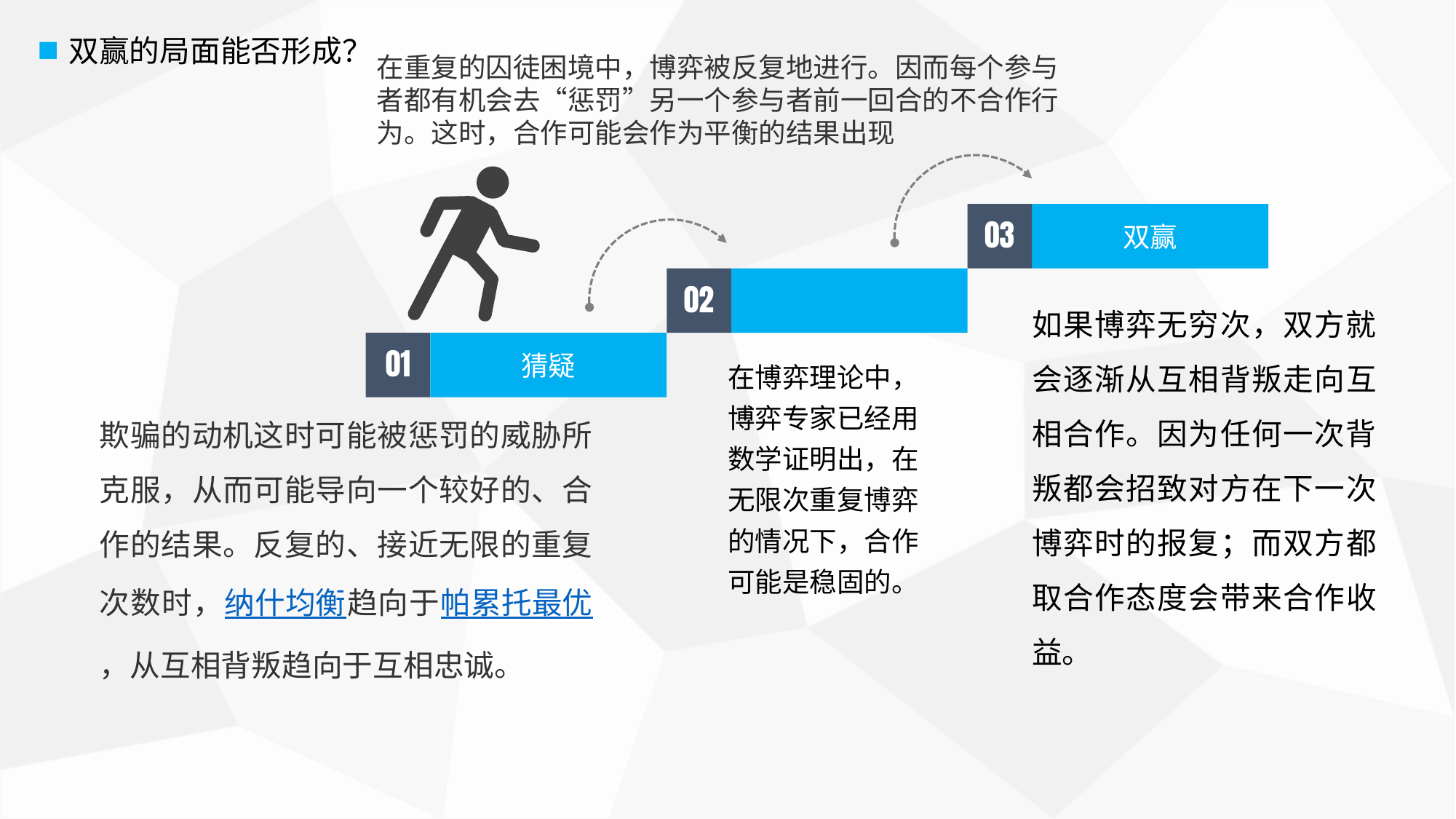

双赢的局面能否形成？

在重复的囚徒困境中，博弈被反复地进行。因而每个参与者都有机会去“惩罚”另一个参与者前一回合的不合作行为。这时，合作可能会作为平衡的结果出现

双赢
03

02
如果博弈无穷次，双方就会逐渐从互相背叛走向互相合作。因为任何一次背叛都会招致对方在下一次博弈时的报复；而双方都取合作态度会带来合作收益。

猜疑
01
在博弈理论中，博弈专家已经用数学证明出，在无限次重复博弈的情况下，合作可能是稳固的。
欺骗的动机这时可能被惩罚的威胁所克服，从而可能导向一个较好的、合作的结果。反复的、接近无限的重复次数时，纳什均衡趋向于帕累托最优，从互相背叛趋向于互相忠诚。